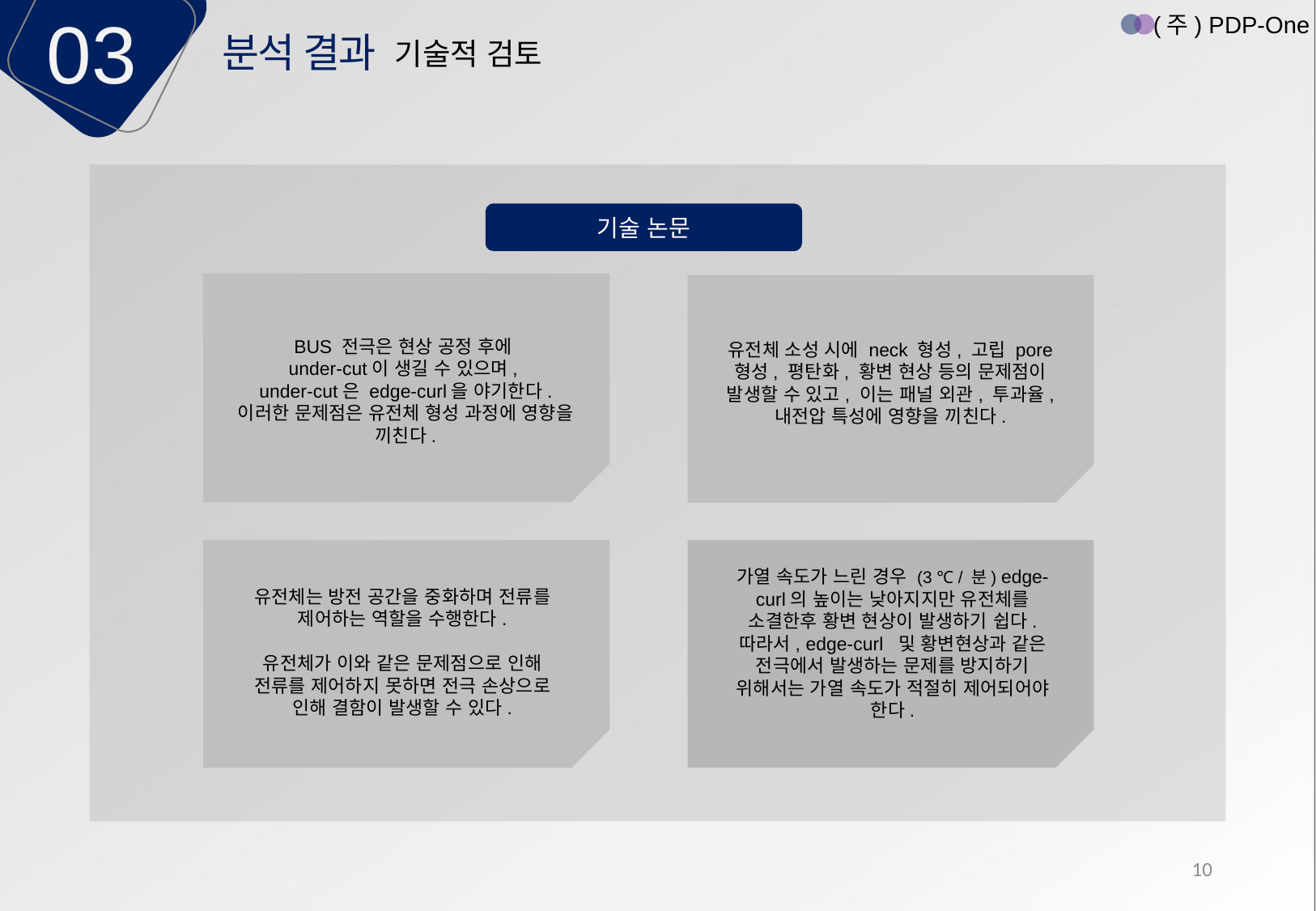

03
(주) PDP-One

분석 결과
기술적 검토

기술 논문

BUS 전극은 현상 공정 후에
under-cut이 생길 수 있으며,
under-cut은 edge-curl을 야기한다.
이러한 문제점은 유전체 형성 과정에 영향을 끼친다.
유전체 소성 시에 neck 형성, 고립 pore 형성, 평탄화, 황변 현상 등의 문제점이 발생할 수 있고, 이는 패널 외관, 투과율, 내전압 특성에 영향을 끼친다.

가열 속도가 느린 경우 (3 ℃ / 분) edge-curl의 높이는 낮아지지만 유전체를 소결한후 황변 현상이 발생하기 쉽다.
따라서, edge-curl  및 황변현상과 같은
전극에서 발생하는 문제를 방지하기 위해서는 가열 속도가 적절히 제어되어야 한다.
유전체는 방전 공간을 중화하며 전류를 제어하는 역할을 수행한다.

유전체가 이와 같은 문제점으로 인해 전류를 제어하지 못하면 전극 손상으로 인해 결함이 발생할 수 있다.
10